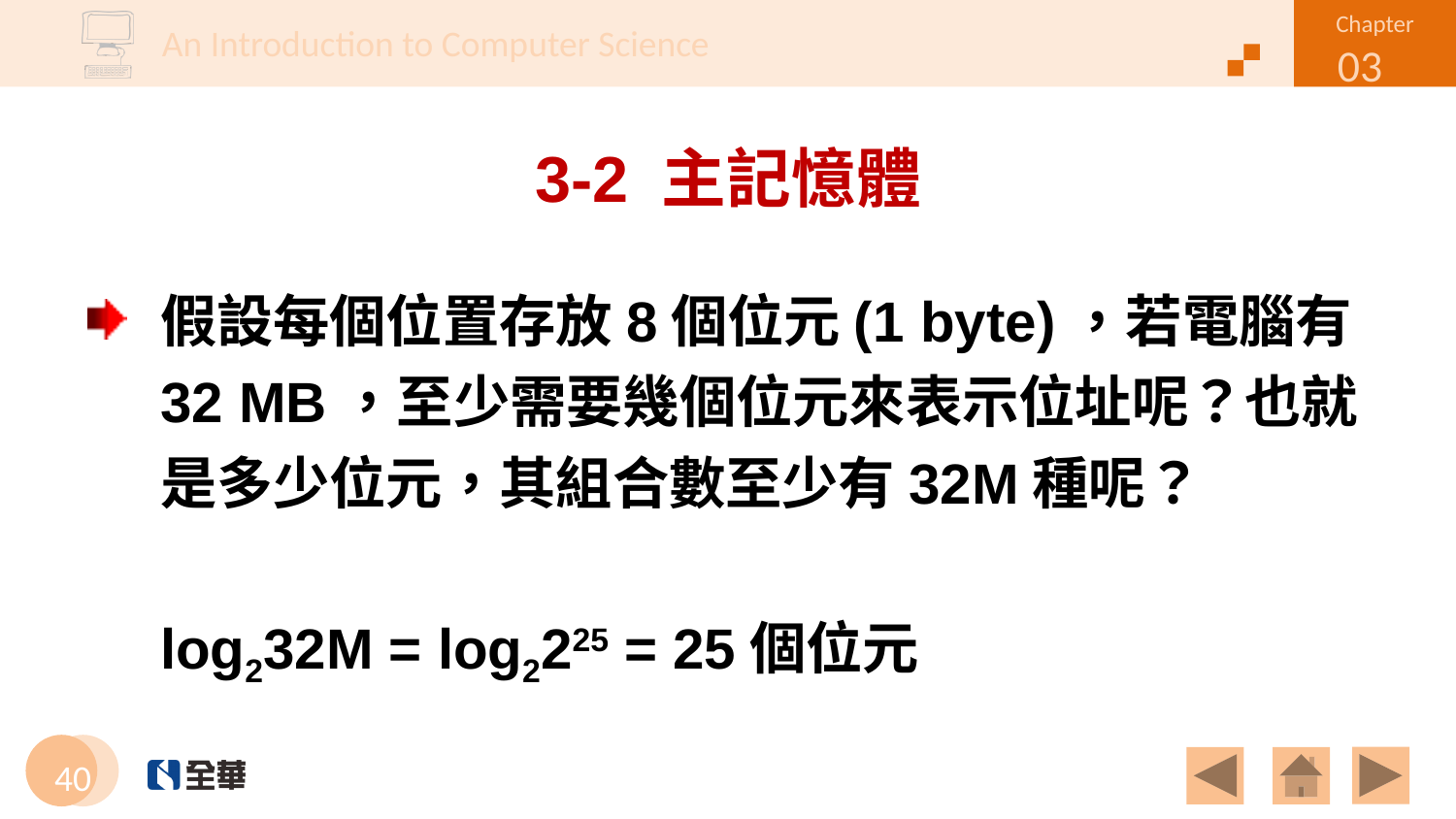

# 3-2 主記憶體
假設每個位置存放8個位元(1 byte)，若電腦有32 MB，至少需要幾個位元來表示位址呢？也就是多少位元，其組合數至少有32M種呢？
log232M = log2225 = 25個位元